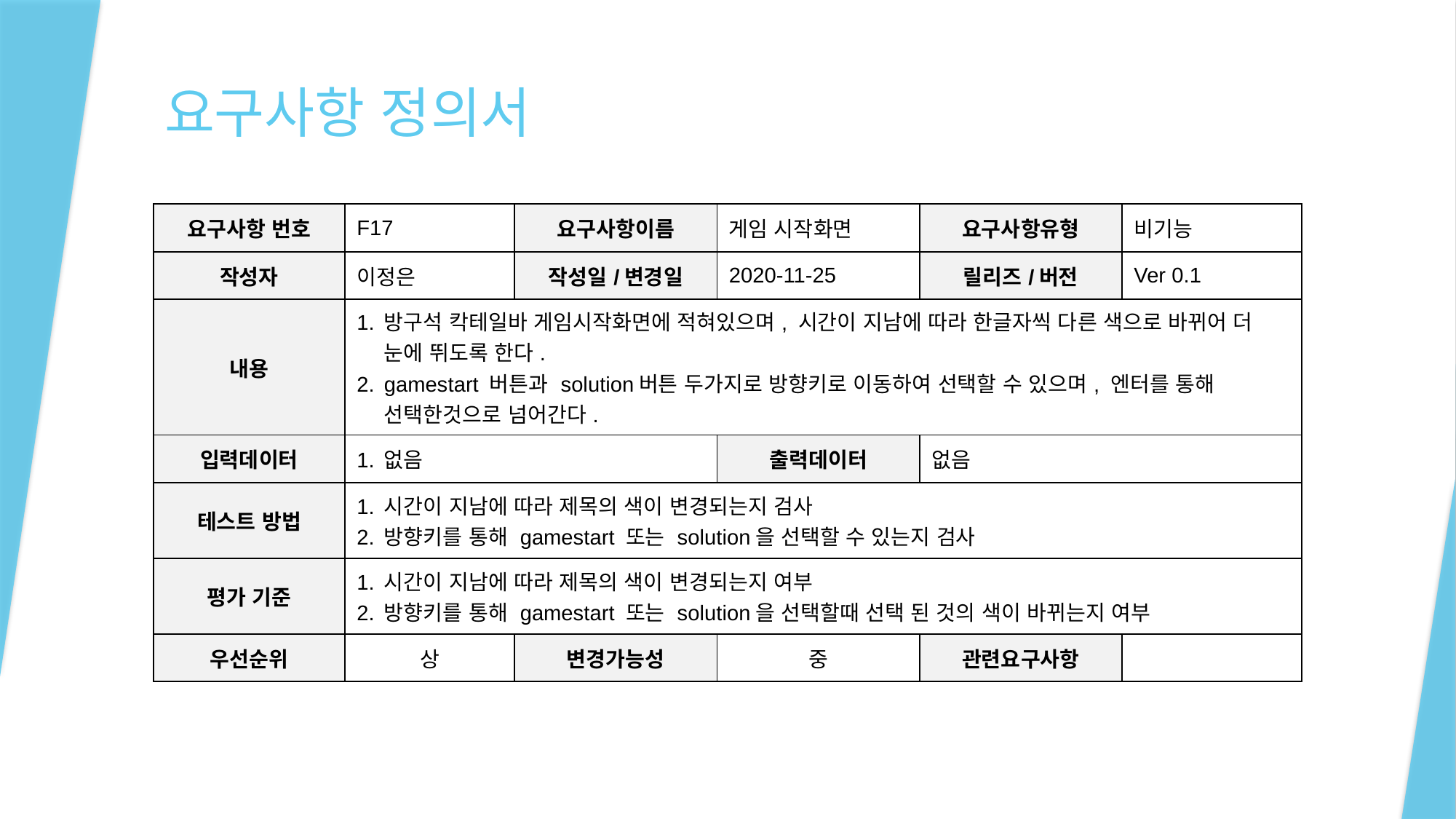

# 요구사항 정의서
| 요구사항 번호 | F17 | 요구사항이름 | 게임 시작화면 | 요구사항유형 | 비기능 |
| --- | --- | --- | --- | --- | --- |
| 작성자 | 이정은 | 작성일/변경일 | 2020-11-25 | 릴리즈/버전 | Ver 0.1 |
| 내용 | 방구석 칵테일바 게임시작화면에 적혀있으며, 시간이 지남에 따라 한글자씩 다른 색으로 바뀌어 더 눈에 뛰도록 한다. gamestart 버튼과 solution버튼 두가지로 방향키로 이동하여 선택할 수 있으며, 엔터를 통해 선택한것으로 넘어간다. |  |  |  |  |
| 입력데이터 | 없음 |  | 출력데이터 | 없음 |  |
| 테스트 방법 | 시간이 지남에 따라 제목의 색이 변경되는지 검사 방향키를 통해 gamestart 또는 solution을 선택할 수 있는지 검사 |  |  |  |  |
| 평가 기준 | 시간이 지남에 따라 제목의 색이 변경되는지 여부 방향키를 통해 gamestart 또는 solution을 선택할때 선택 된 것의 색이 바뀌는지 여부 |  |  |  |  |
| 우선순위 | 상 | 변경가능성 | 중 | 관련요구사항 |  |